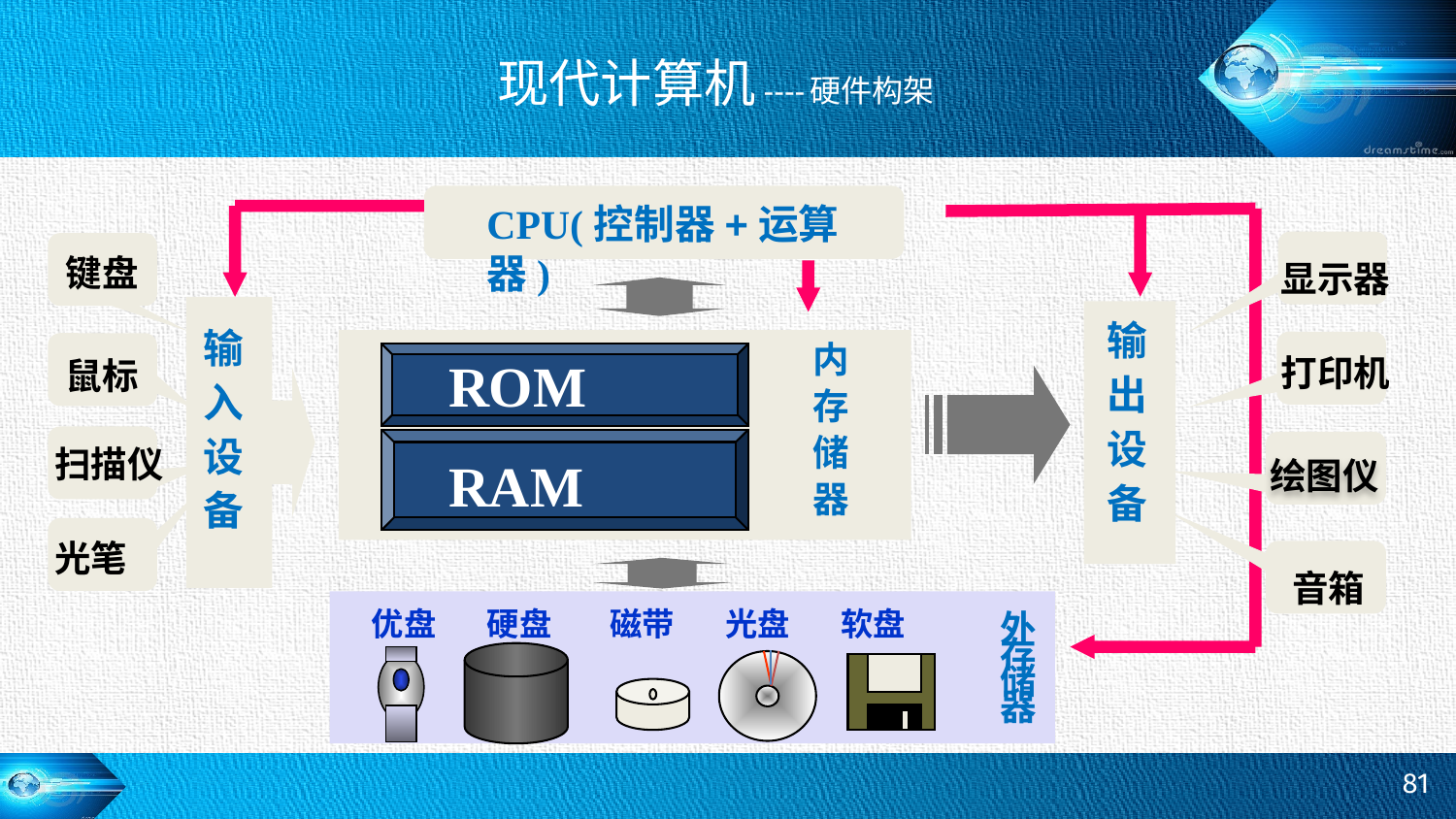

# 现代计算机----硬件构架

CPU(控制器+运算器)

键盘
显示器

输
出
设
备
输
入
设
备

内
存
储
器
打印机

ROM
鼠标

RAM

扫描仪
绘图仪

光笔

音箱

   优盘       硬盘        磁带       光盘       软盘
外
存
储
器

81